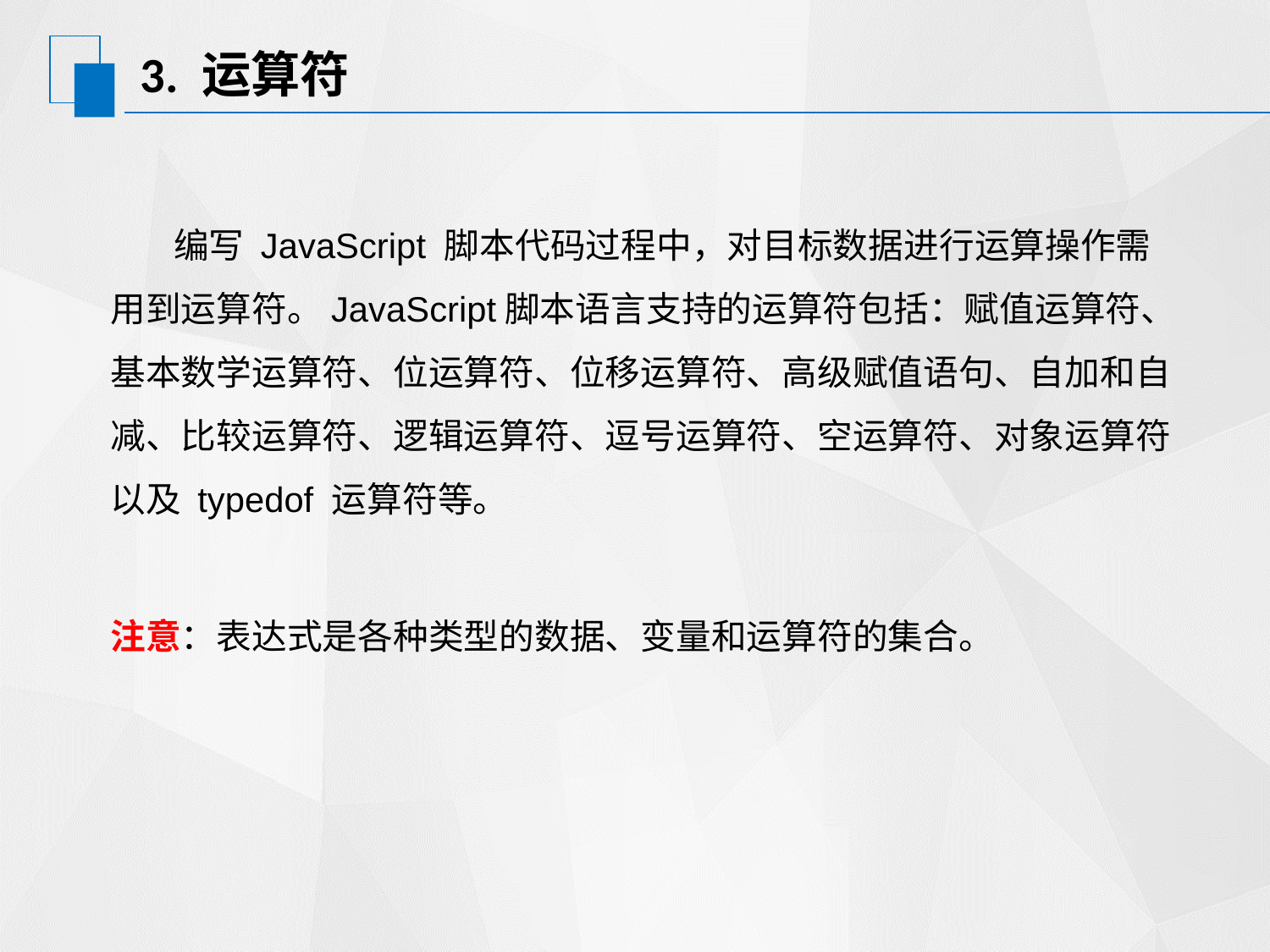

# 3. 运算符
       编写 JavaScript 脚本代码过程中，对目标数据进行运算操作需用到运算符。JavaScript脚本语言支持的运算符包括：赋值运算符、基本数学运算符、位运算符、位移运算符、高级赋值语句、自加和自减、比较运算符、逻辑运算符、逗号运算符、空运算符、对象运算符以及 typedof 运算符等。
注意：表达式是各种类型的数据、变量和运算符的集合。